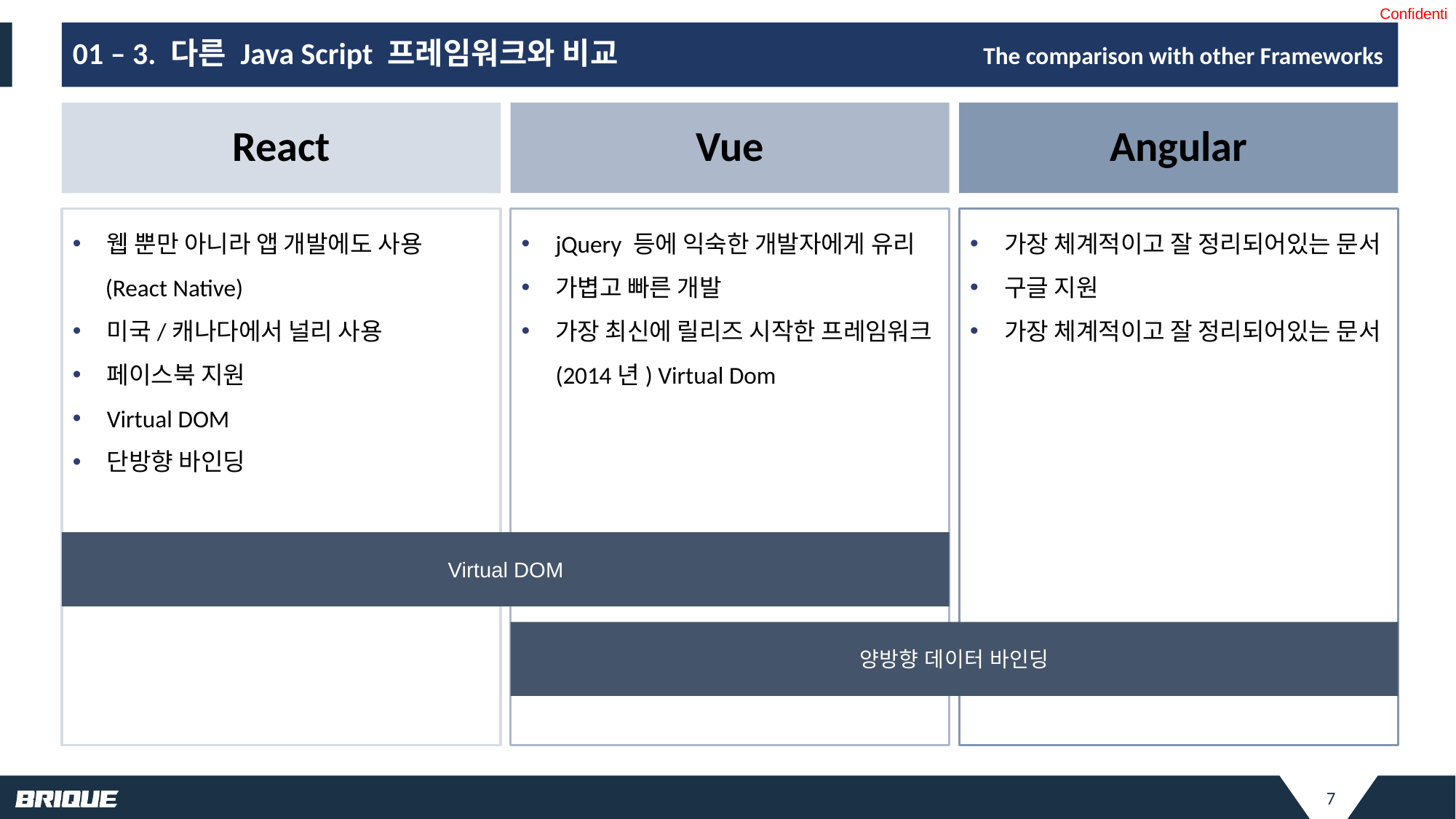

# 01 – 3. 다른 Java Script 프레임워크와 비교
The comparison with other Frameworks
React
Vue
Angular
웹 뿐만 아니라 앱 개발에도 사용
      (React Native)
미국/캐나다에서 널리 사용
페이스북 지원
Virtual DOM
단방향 바인딩
jQuery 등에 익숙한 개발자에게 유리
가볍고 빠른 개발
가장 최신에 릴리즈 시작한 프레임워크(2014년) Virtual Dom

가장 체계적이고 잘 정리되어있는 문서
구글 지원
가장 체계적이고 잘 정리되어있는 문서
Virtual DOM
양방향 데이터 바인딩
7